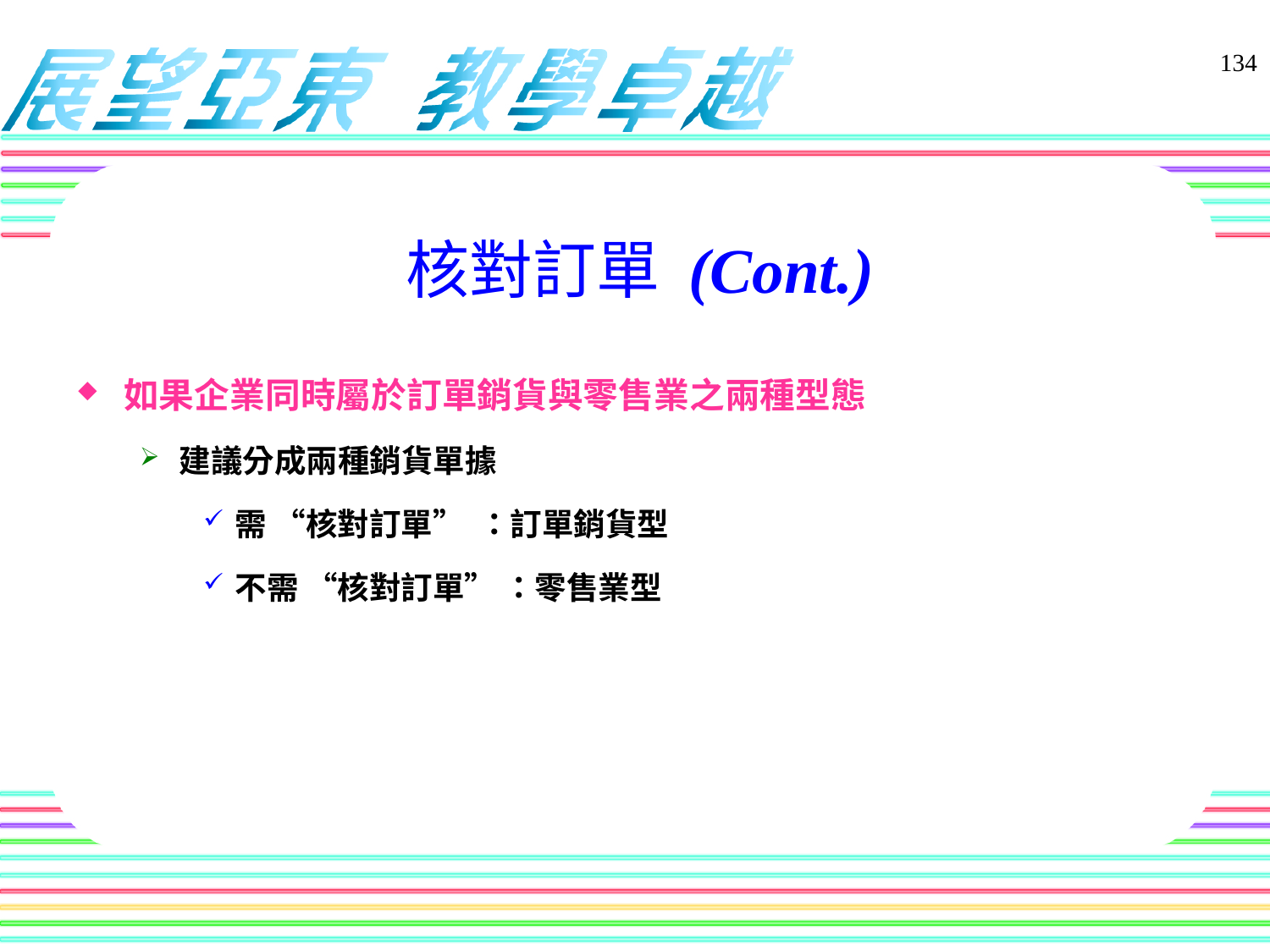

134
# 核對訂單 (Cont.)
如果企業同時屬於訂單銷貨與零售業之兩種型態
建議分成兩種銷貨單據
需 “核對訂單”  ：訂單銷貨型
不需 “核對訂單” ：零售業型